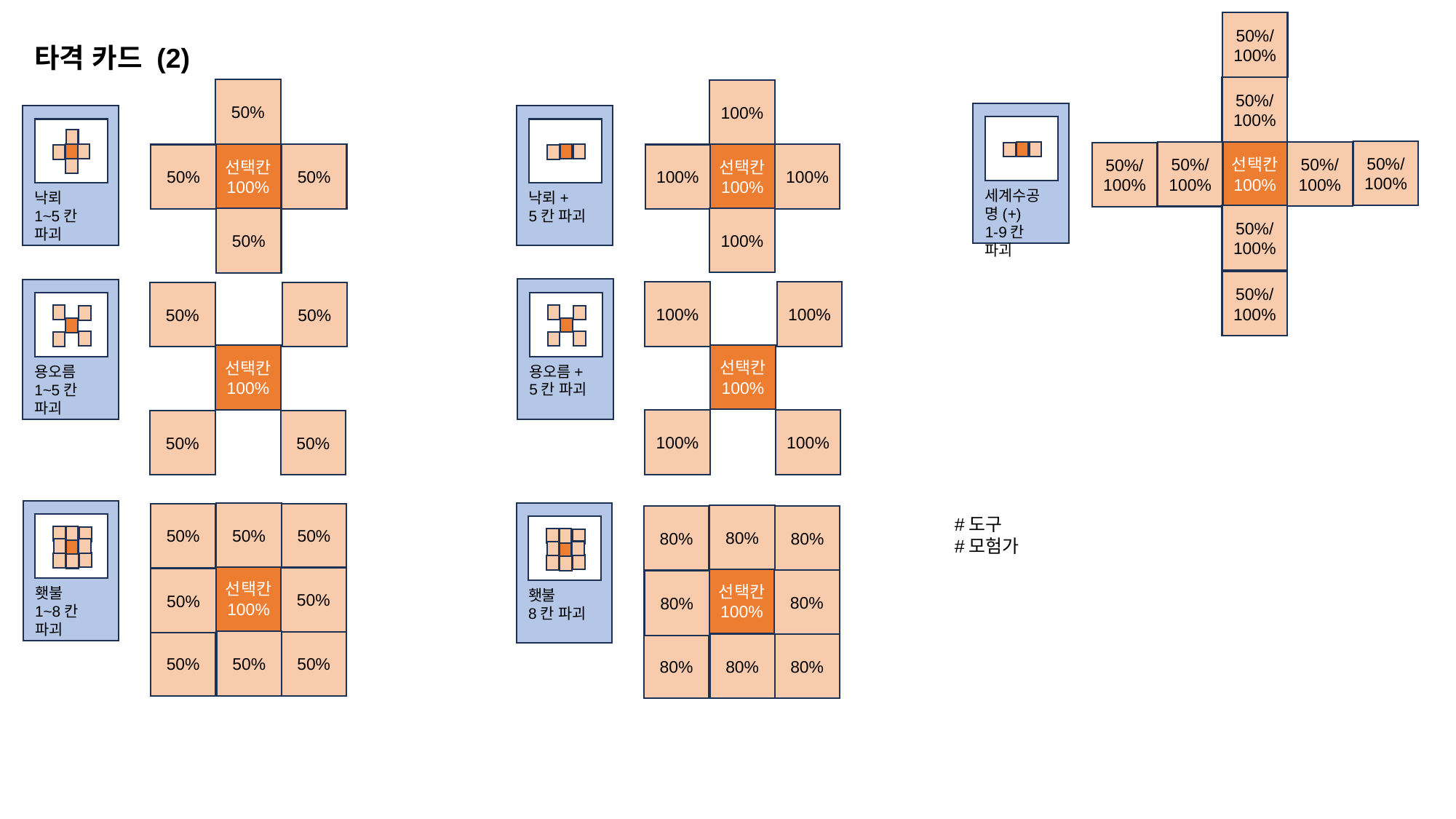

50%/
100%
타격 카드 (2)
50%/
100%
50%
100%

50%/
100%

선택칸
100%
50%/
100%
50%/
100%
50%/
100%

선택칸
100%
50%

선택칸
100%
100%
50%
100%

세계수공명(+)
1-9칸 파괴
낙뢰
1~5칸 파괴
낙뢰+
5칸 파괴
50%/
100%
100%
50%
50%/
100%

100%
100%
50%
50%

선택칸
100%
선택칸
100%
용오름+
5칸 파괴
용오름
1~5칸 파괴
100%
100%
50%
50%

50%

50%
50%
80%
80%
80%
#도구
#모험가

선택칸
100%
50%
50%
선택칸
100%
80%
80%
횃불
1~8칸 파괴
횃불
8칸 파괴
50%
50%
50%
80%
80%
80%